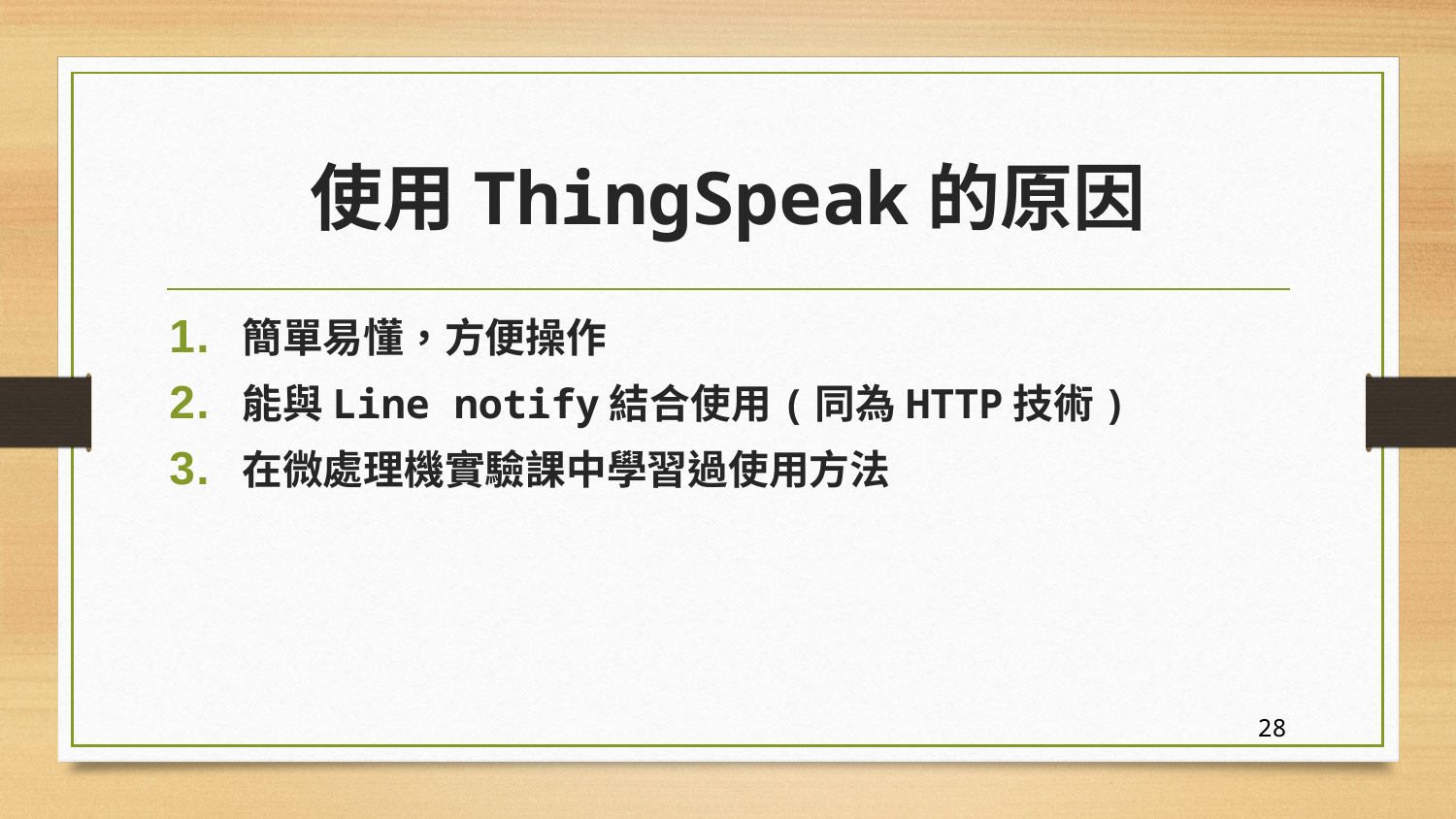

# 使用ThingSpeak的原因
簡單易懂，方便操作
能與Line notify結合使用(同為HTTP技術)
在微處理機實驗課中學習過使用方法

28